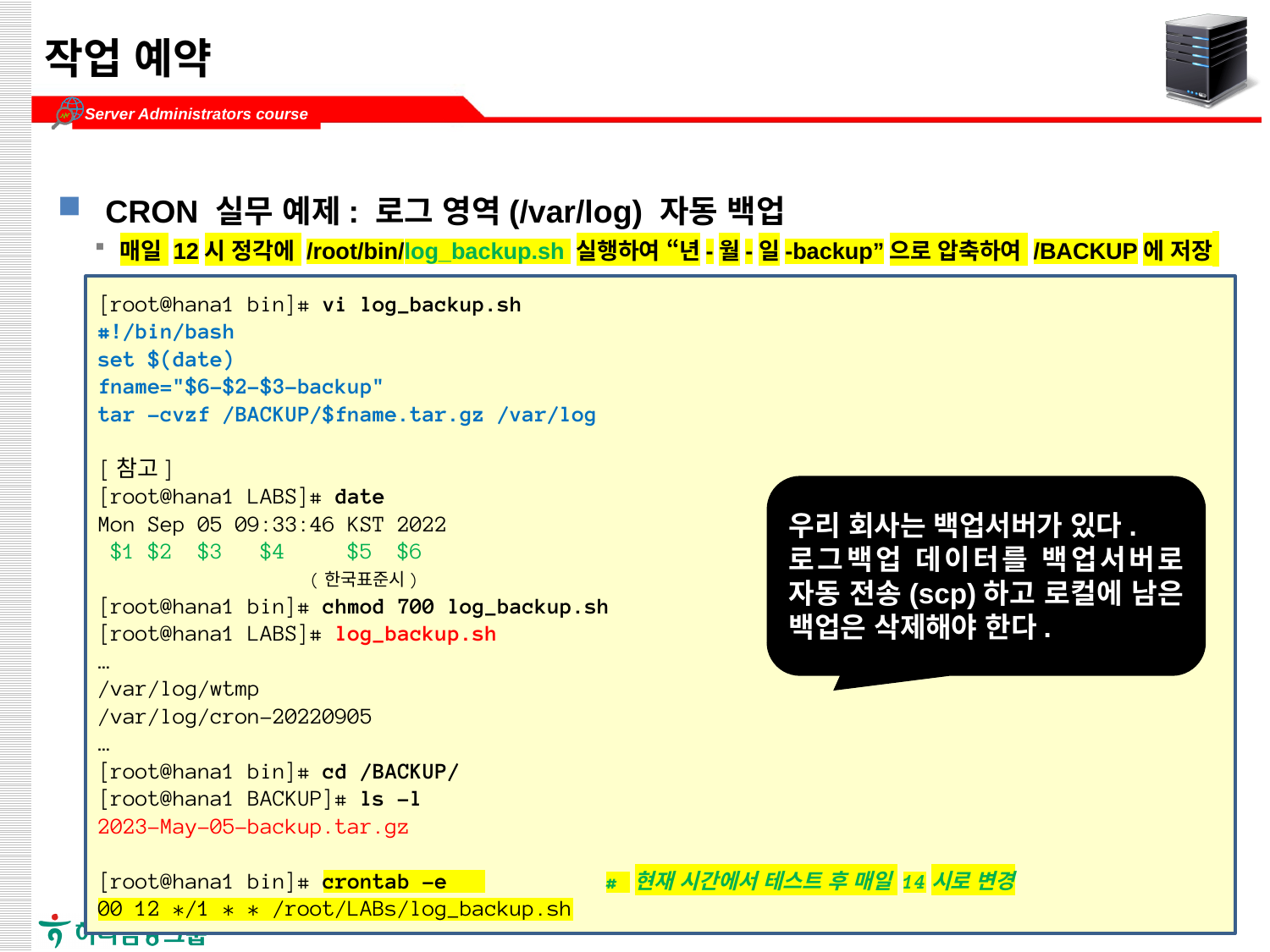

# 작업 예약
CRON 실무 예제: 로그 영역(/var/log) 자동 백업
매일 12시 정각에 /root/bin/log_backup.sh 실행하여 “년-월-일-backup”으로 압축하여 /BACKUP에 저장
[root@hana1 bin]# vi log_backup.sh
#!/bin/bash
set $(date)
fname="$6-$2-$3-backup"
tar -cvzf /BACKUP/$fname.tar.gz /var/log

[참고]
[root@hana1 LABS]# date
Mon Sep 05 09:33:46 KST 2022
 $1 $2  $3   $4     $5  $6
                 (한국표준시)
[root@hana1 bin]# chmod 700 log_backup.sh
[root@hana1 LABS]# log_backup.sh
…
/var/log/wtmp
/var/log/cron-20220905
…
[root@hana1 bin]# cd /BACKUP/
[root@hana1 BACKUP]# ls -l
2023-May-05-backup.tar.gz

[root@hana1 bin]# crontab –e   	# 현재 시간에서 테스트 후 매일 14시로 변경
00 12 */1 * * /root/LABs/log_backup.sh
우리 회사는 백업서버가 있다.
로그백업 데이터를 백업서버로 자동 전송(scp)하고 로컬에 남은 백업은 삭제해야 한다.